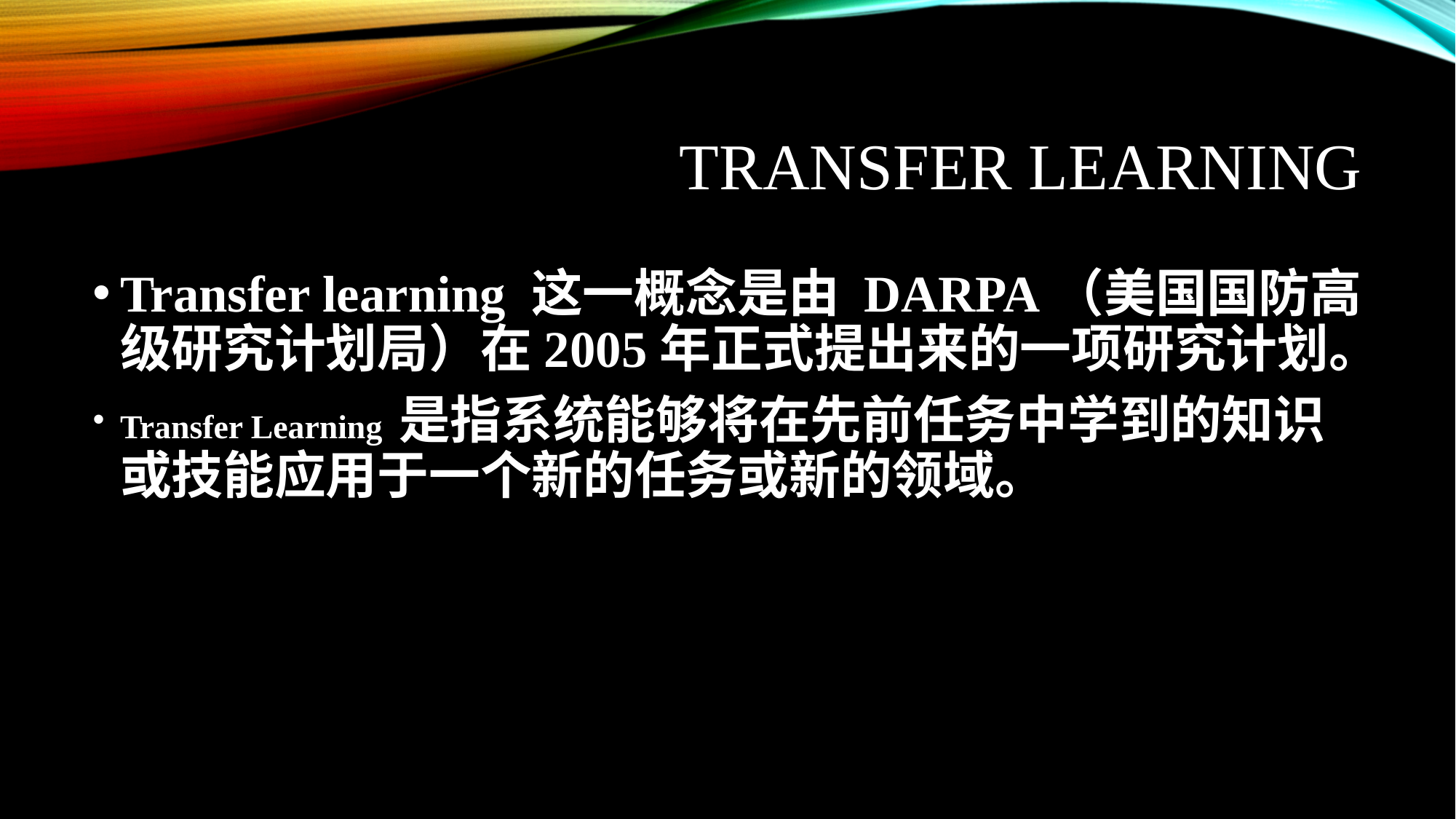

# Transfer learning
Transfer learning 这一概念是由 DARPA（美国国防高级研究计划局）在2005年正式提出来的一项研究计划。
Transfer Learning 是指系统能够将在先前任务中学到的知识或技能应用于一个新的任务或新的领域。